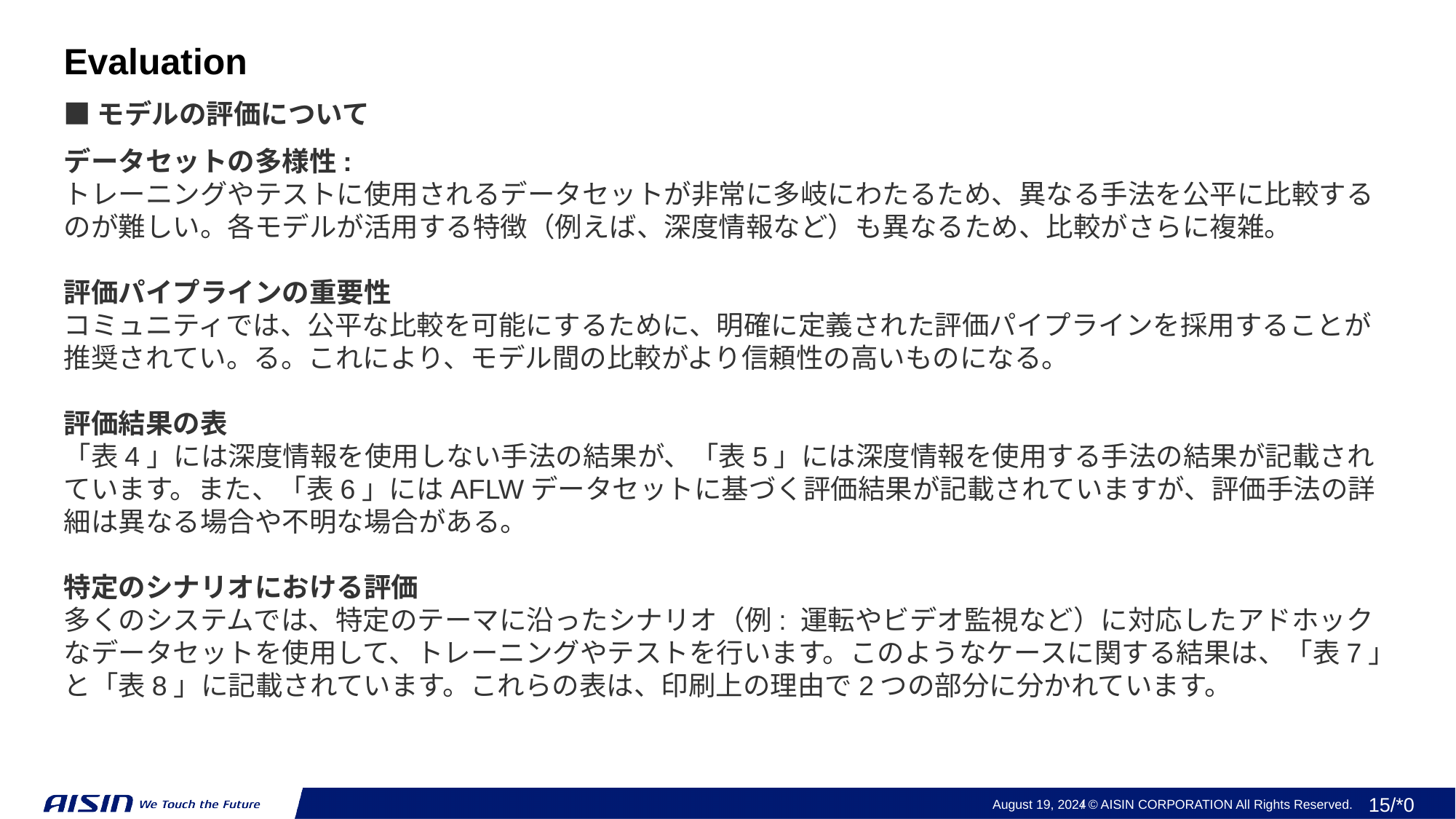

Evaluation
■モデルの評価について

データセットの多様性:
トレーニングやテストに使用されるデータセットが非常に多岐にわたるため、異なる手法を公平に比較するのが難しい。各モデルが活用する特徴（例えば、深度情報など）も異なるため、比較がさらに複雑。

評価パイプラインの重要性
コミュニティでは、公平な比較を可能にするために、明確に定義された評価パイプラインを採用することが推奨されてい。る。これにより、モデル間の比較がより信頼性の高いものになる。

評価結果の表
「表4」には深度情報を使用しない手法の結果が、「表5」には深度情報を使用する手法の結果が記載されています。また、「表6」にはAFLWデータセットに基づく評価結果が記載されていますが、評価手法の詳細は異なる場合や不明な場合がある。

特定のシナリオにおける評価
多くのシステムでは、特定のテーマに沿ったシナリオ（例: 運転やビデオ監視など）に対応したアドホックなデータセットを使用して、トレーニングやテストを行います。このようなケースに関する結果は、「表7」と「表8」に記載されています。これらの表は、印刷上の理由で2つの部分に分かれています。
August 19, 2024